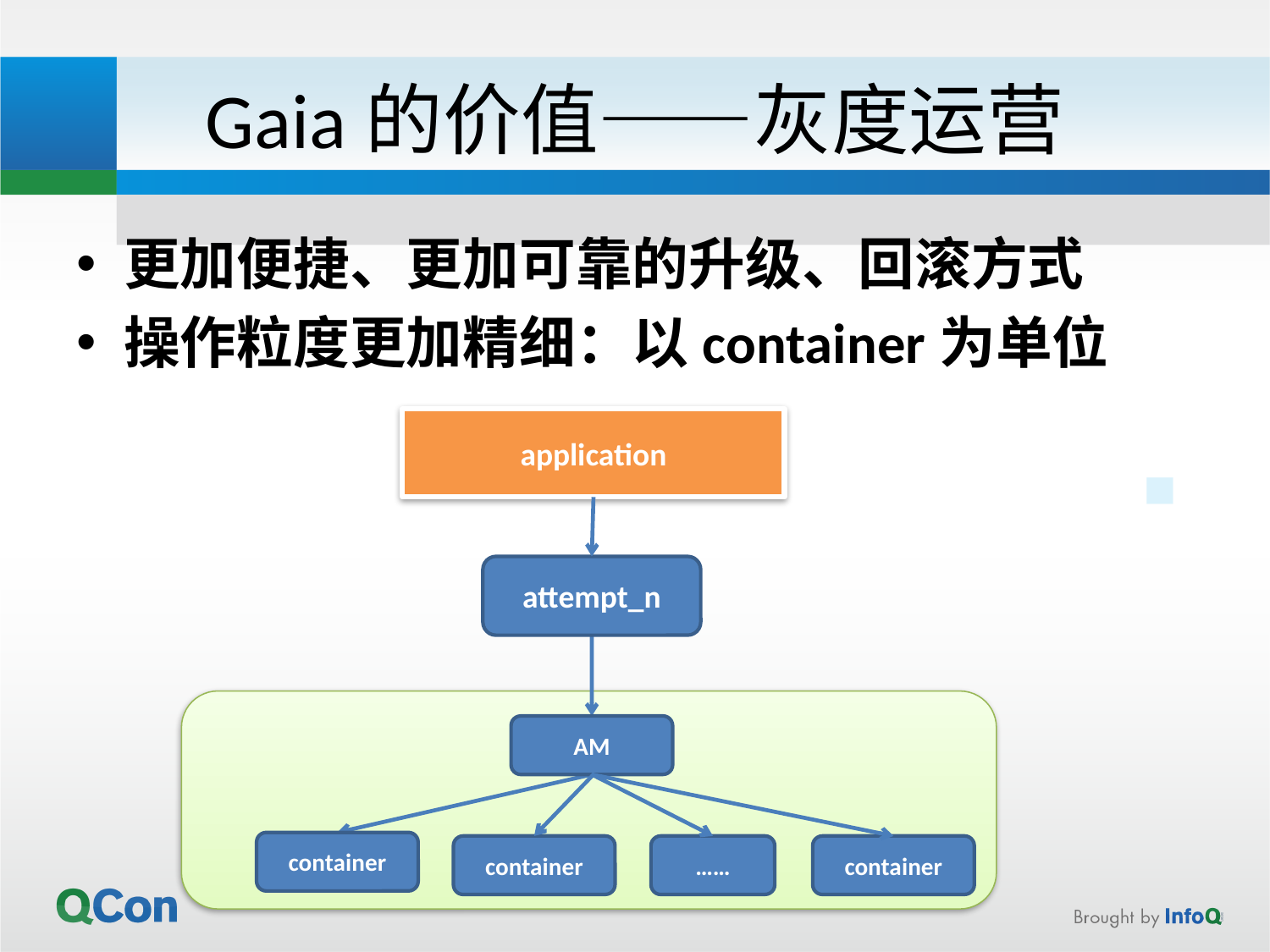

# Gaia的价值——灰度运营
更加便捷、更加可靠的升级、回滚方式
操作粒度更加精细：以container为单位
application
attempt_n

AM
container
container
……
container